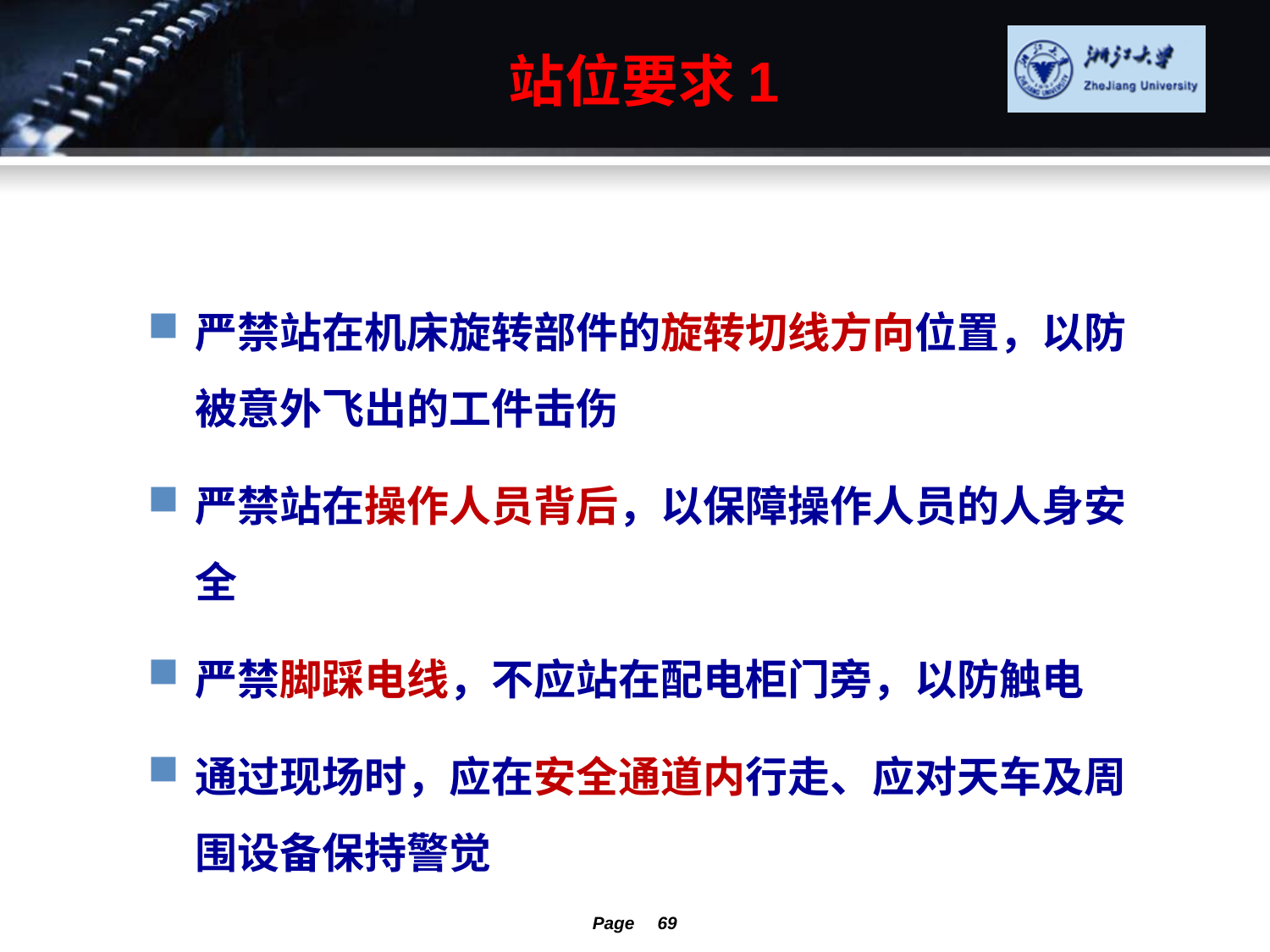

# 站位要求1
严禁站在机床旋转部件的旋转切线方向位置，以防被意外飞出的工件击伤
严禁站在操作人员背后，以保障操作人员的人身安全
严禁脚踩电线，不应站在配电柜门旁，以防触电
通过现场时，应在安全通道内行走、应对天车及周围设备保持警觉